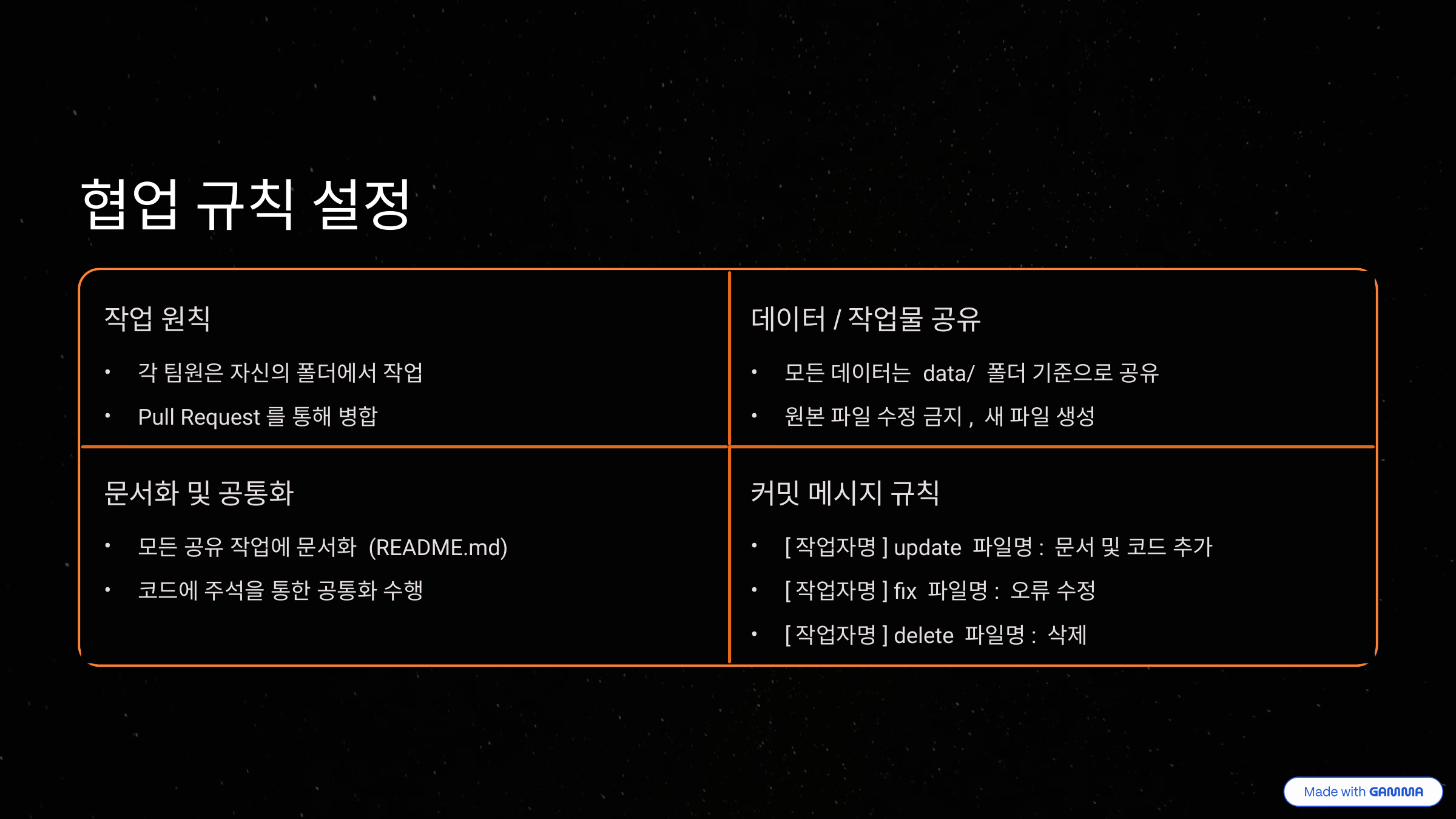

협업 규칙 설정

작업 원칙
데이터/작업물 공유
각 팀원은 자신의 폴더에서 작업
모든 데이터는 data/ 폴더 기준으로 공유
Pull Request를 통해 병합
원본 파일 수정 금지, 새 파일 생성

문서화 및 공통화
커밋 메시지 규칙
모든 공유 작업에 문서화 (README.md)
[작업자명] update 파일명: 문서 및 코드 추가
코드에 주석을 통한 공통화 수행
[작업자명] fix 파일명: 오류 수정
[작업자명] delete 파일명: 삭제